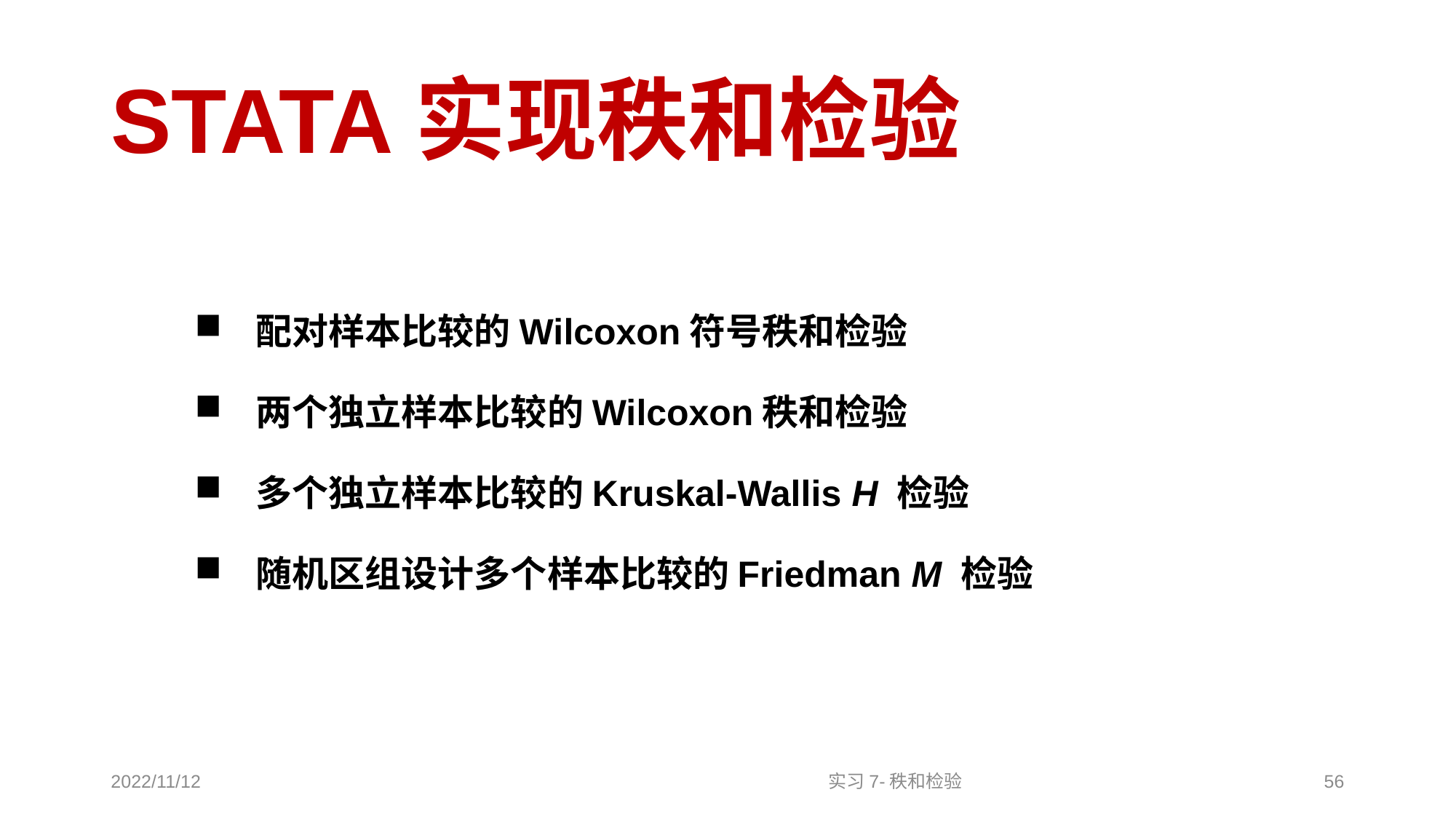

STATA实现秩和检验
配对样本比较的Wilcoxon符号秩和检验
两个独立样本比较的Wilcoxon秩和检验
多个独立样本比较的Kruskal-Wallis H 检验
随机区组设计多个样本比较的Friedman M 检验
2022/11/12
实习7-秩和检验
56